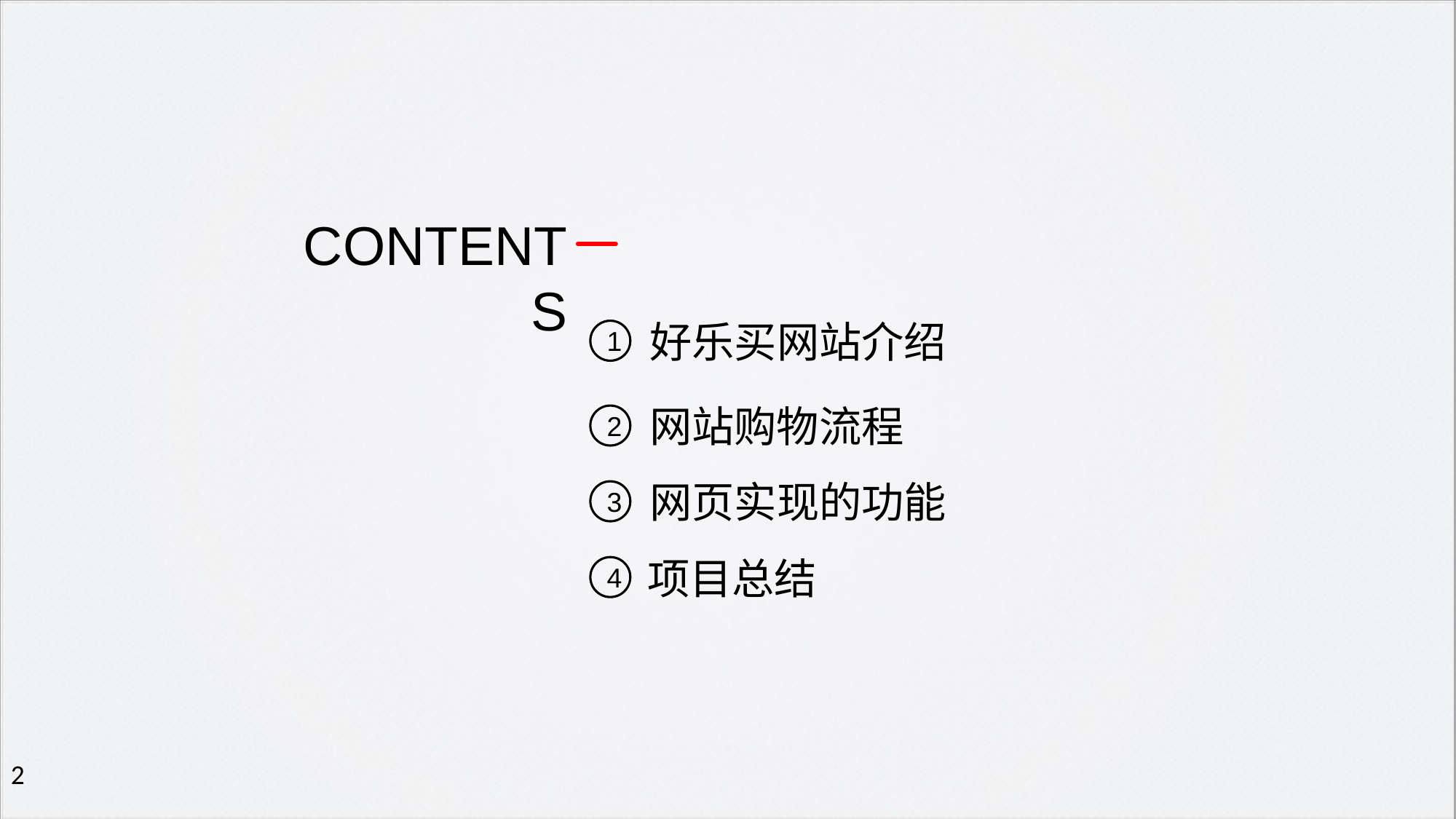

CONTENTS
好乐买网站介绍
1
网站购物流程
2
网页实现的功能
3
项目总结
4
2